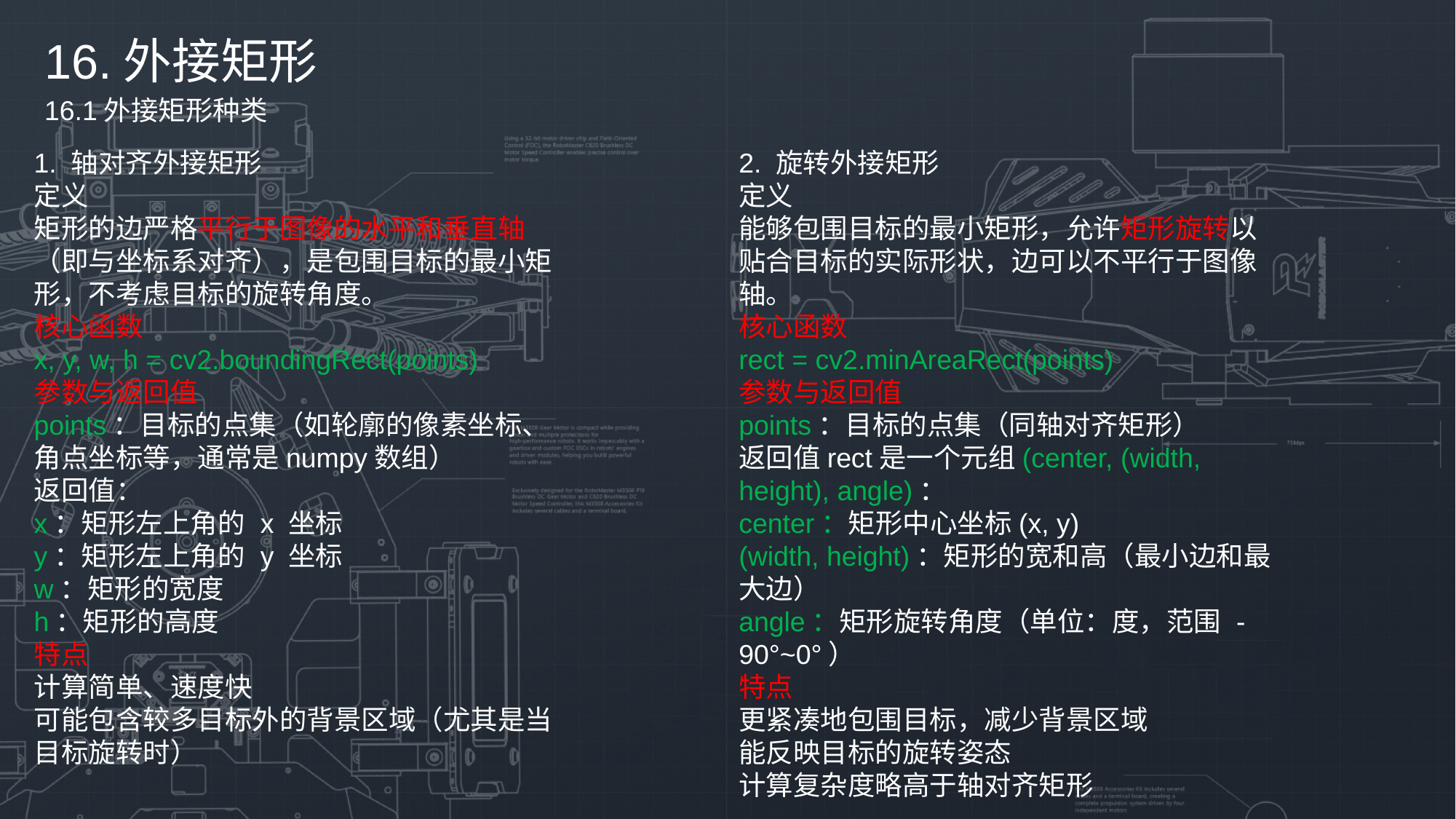

16.外接矩形
16.1外接矩形种类
1. 轴对齐外接矩形
定义
矩形的边严格平行于图像的水平和垂直轴（即与坐标系对齐），是包围目标的最小矩形，不考虑目标的旋转角度。
核心函数
x, y, w, h = cv2.boundingRect(points)
参数与返回值
points：目标的点集（如轮廓的像素坐标、角点坐标等，通常是numpy数组）
返回值：
x：矩形左上角的 x 坐标
y：矩形左上角的 y 坐标
w：矩形的宽度
h：矩形的高度
特点
计算简单、速度快
可能包含较多目标外的背景区域（尤其是当目标旋转时）
2. 旋转外接矩形
定义
能够包围目标的最小矩形，允许矩形旋转以贴合目标的实际形状，边可以不平行于图像轴。
核心函数
rect = cv2.minAreaRect(points)
参数与返回值
points：目标的点集（同轴对齐矩形）
返回值rect是一个元组(center, (width, height), angle)：
center：矩形中心坐标(x, y)
(width, height)：矩形的宽和高（最小边和最大边）
angle：矩形旋转角度（单位：度，范围 - 90°~0°）
特点
更紧凑地包围目标，减少背景区域
能反映目标的旋转姿态
计算复杂度略高于轴对齐矩形